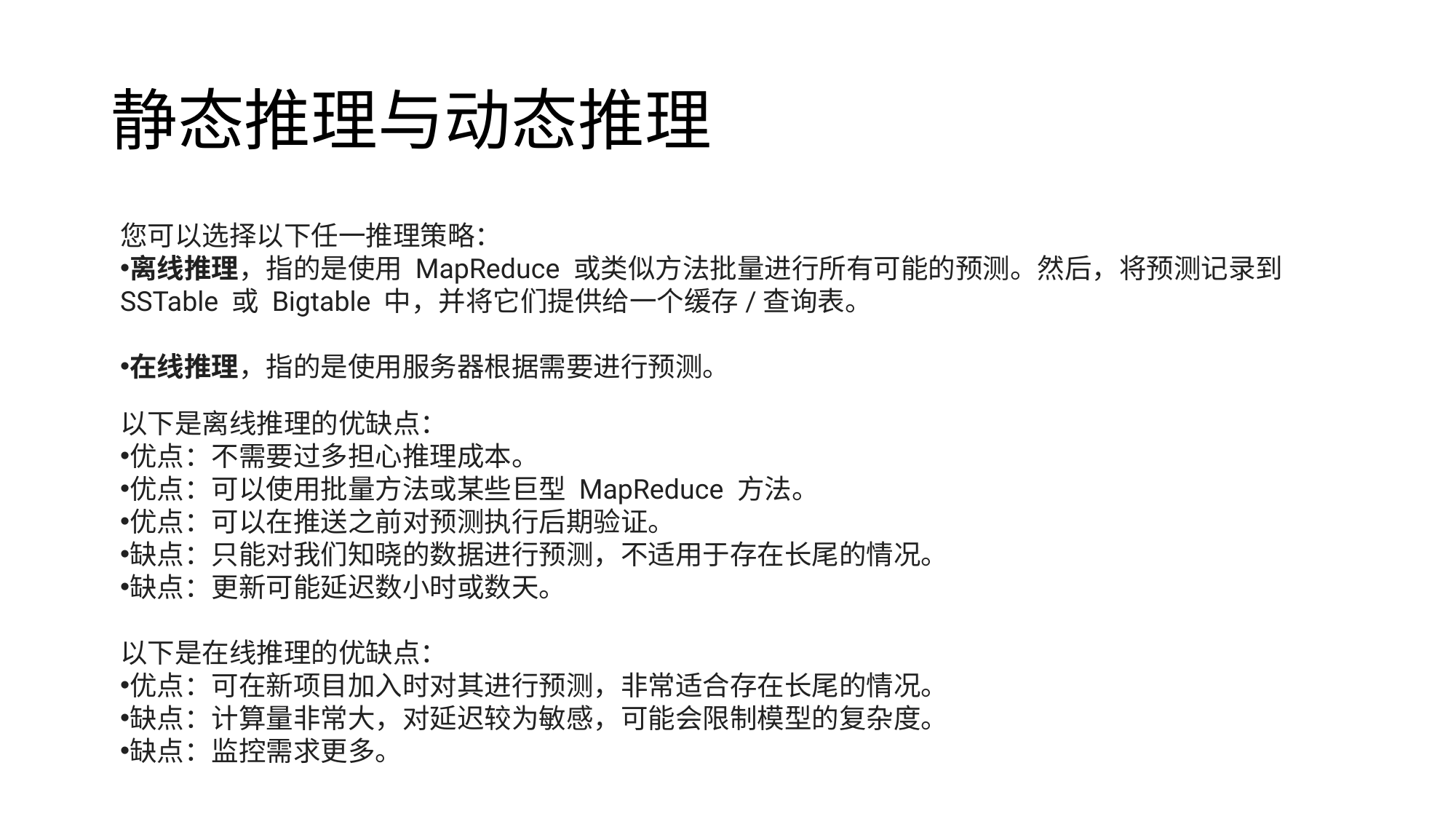

# 静态推理与动态推理
您可以选择以下任一推理策略：
离线推理，指的是使用 MapReduce 或类似方法批量进行所有可能的预测。然后，将预测记录到 SSTable 或 Bigtable 中，并将它们提供给一个缓存/查询表。

在线推理，指的是使用服务器根据需要进行预测。
以下是离线推理的优缺点：
优点：不需要过多担心推理成本。
优点：可以使用批量方法或某些巨型 MapReduce 方法。
优点：可以在推送之前对预测执行后期验证。
缺点：只能对我们知晓的数据进行预测，不适用于存在长尾的情况。
缺点：更新可能延迟数小时或数天。

以下是在线推理的优缺点：
优点：可在新项目加入时对其进行预测，非常适合存在长尾的情况。
缺点：计算量非常大，对延迟较为敏感，可能会限制模型的复杂度。
缺点：监控需求更多。